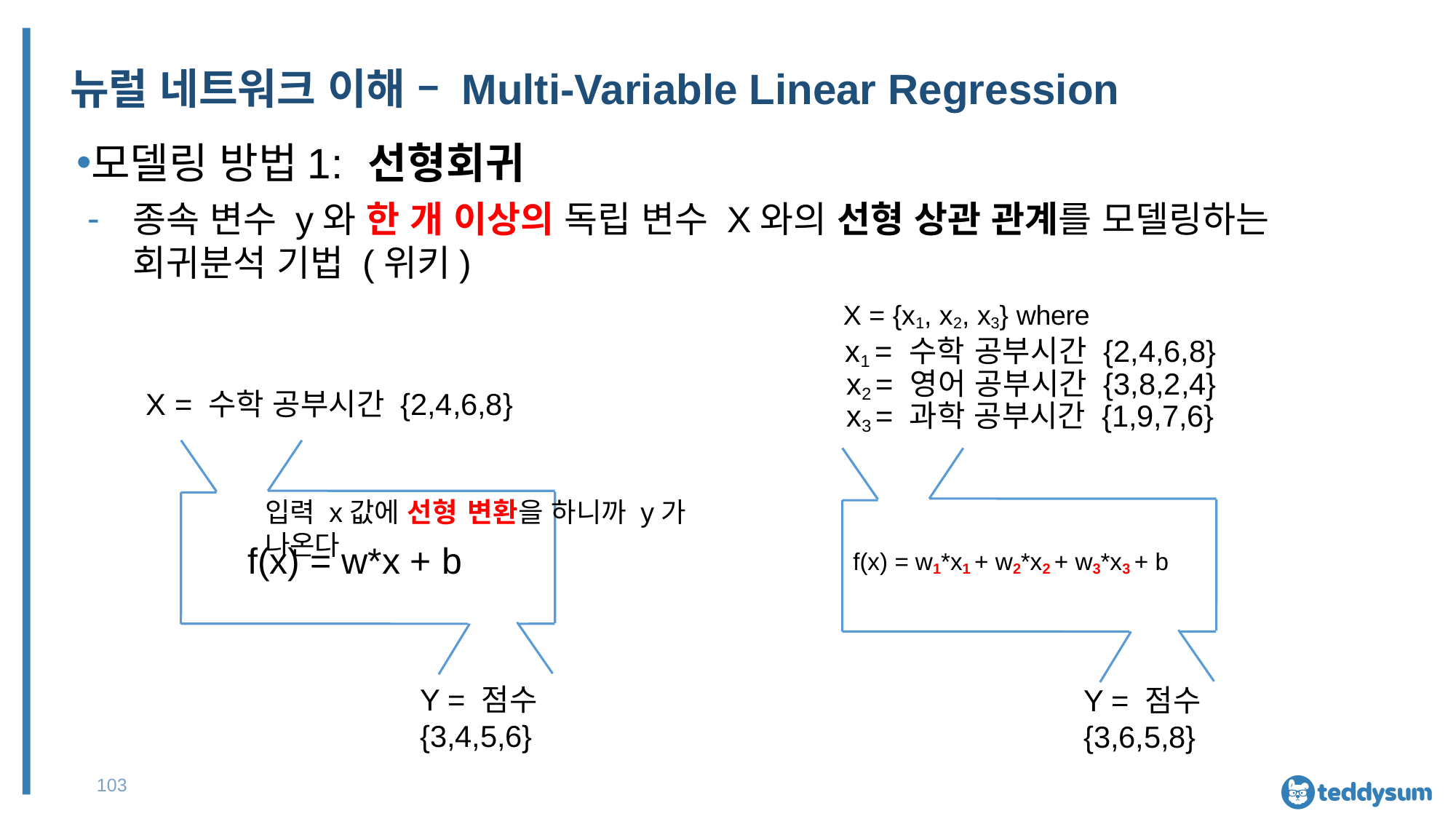

# 뉴럴 네트워크 이해 – Multi-Variable Linear Regression
모델링 방법1: 선형회귀
종속 변수 y와 한 개 이상의 독립 변수 X와의 선형 상관 관계를 모델링하는 회귀분석 기법 (위키)

X = {x1, x2, x3} where
x1 = 수학 공부시간 {2,4,6,8}  x2 = 영어 공부시간 {3,8,2,4}  x3 = 과학 공부시간 {1,9,7,6}
X = 수학 공부시간 {2,4,6,8}

입력 x값에 선형 변환을 하니까 y가 나온다

f(x) = w*x + b
f(x) = w1*x1 + w2*x2 + w3*x3 + b

Y = 점수 {3,4,5,6}
Y = 점수 {3,6,5,8}
103